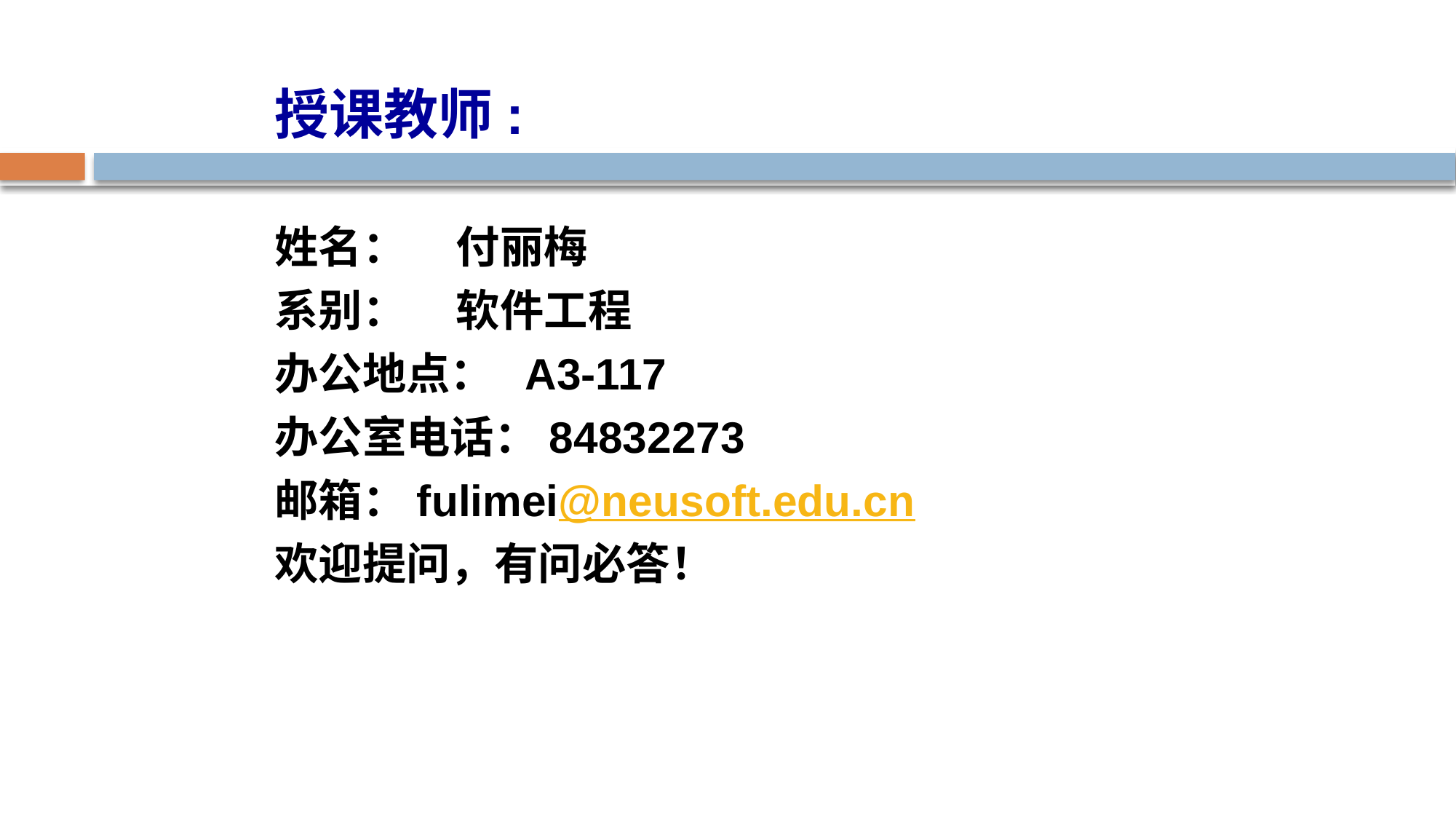

授课教师:

姓名：     付丽梅
系别：     软件工程
办公地点：  A3-117
办公室电话：84832273
邮箱：fulimei@neusoft.edu.cn
欢迎提问，有问必答！